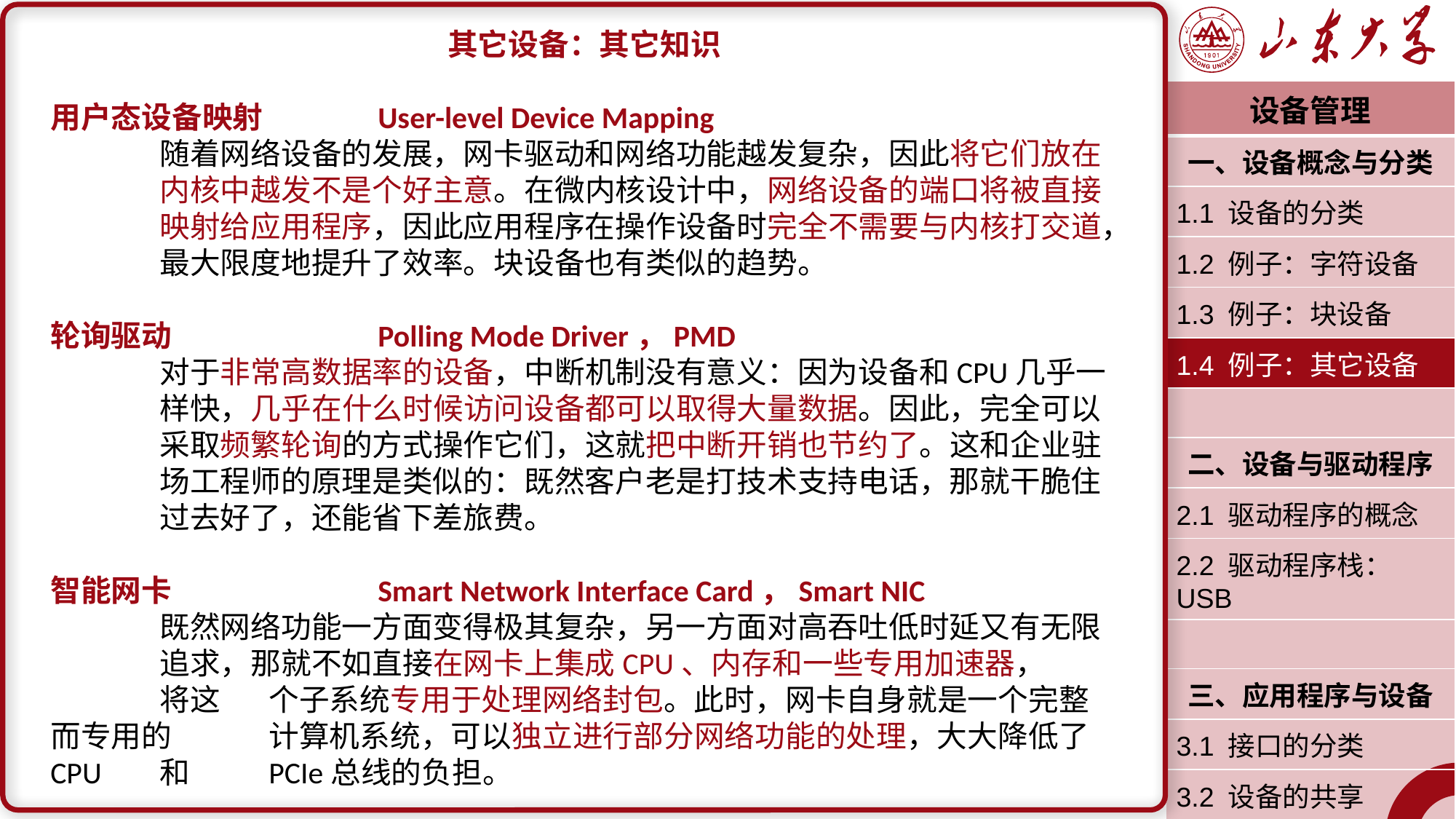

其它设备：其它知识

用户态设备映射		User-level Device Mapping
	随着网络设备的发展，网卡驱动和网络功能越发复杂，因此将它们放在	内核中越发不是个好主意。在微内核设计中，网络设备的端口将被直接	映射给应用程序，因此应用程序在操作设备时完全不需要与内核打交道，	最大限度地提升了效率。块设备也有类似的趋势。

轮询驱动		Polling Mode Driver，PMD
	对于非常高数据率的设备，中断机制没有意义：因为设备和CPU几乎一	样快，几乎在什么时候访问设备都可以取得大量数据。因此，完全可以	采取频繁轮询的方式操作它们，这就把中断开销也节约了。这和企业驻	场工程师的原理是类似的：既然客户老是打技术支持电话，那就干脆住	过去好了，还能省下差旅费。

智能网卡		Smart Network Interface Card，Smart NIC
	既然网络功能一方面变得极其复杂，另一方面对高吞吐低时延又有无限	追求，那就不如直接在网卡上集成CPU、内存和一些专用加速器，	将这	个子系统专用于处理网络封包。此时，网卡自身就是一个完整而专用的	计算机系统，可以独立进行部分网络功能的处理，大大降低了CPU	和	PCIe总线的负担。
| 设备管理 |
| --- |
| 一、设备概念与分类 |
| 1.1 设备的分类 |
| 1.2 例子：字符设备 |
| 1.3 例子：块设备 |
| 1.4 例子：其它设备 |
|  |
| 二、设备与驱动程序 |
| 2.1 驱动程序的概念 |
| 2.2 驱动程序栈：USB |
|  |
| 三、应用程序与设备 |
| 3.1 接口的分类 |
| 3.2 设备的共享 |
| 潘润宇 2023.04 |